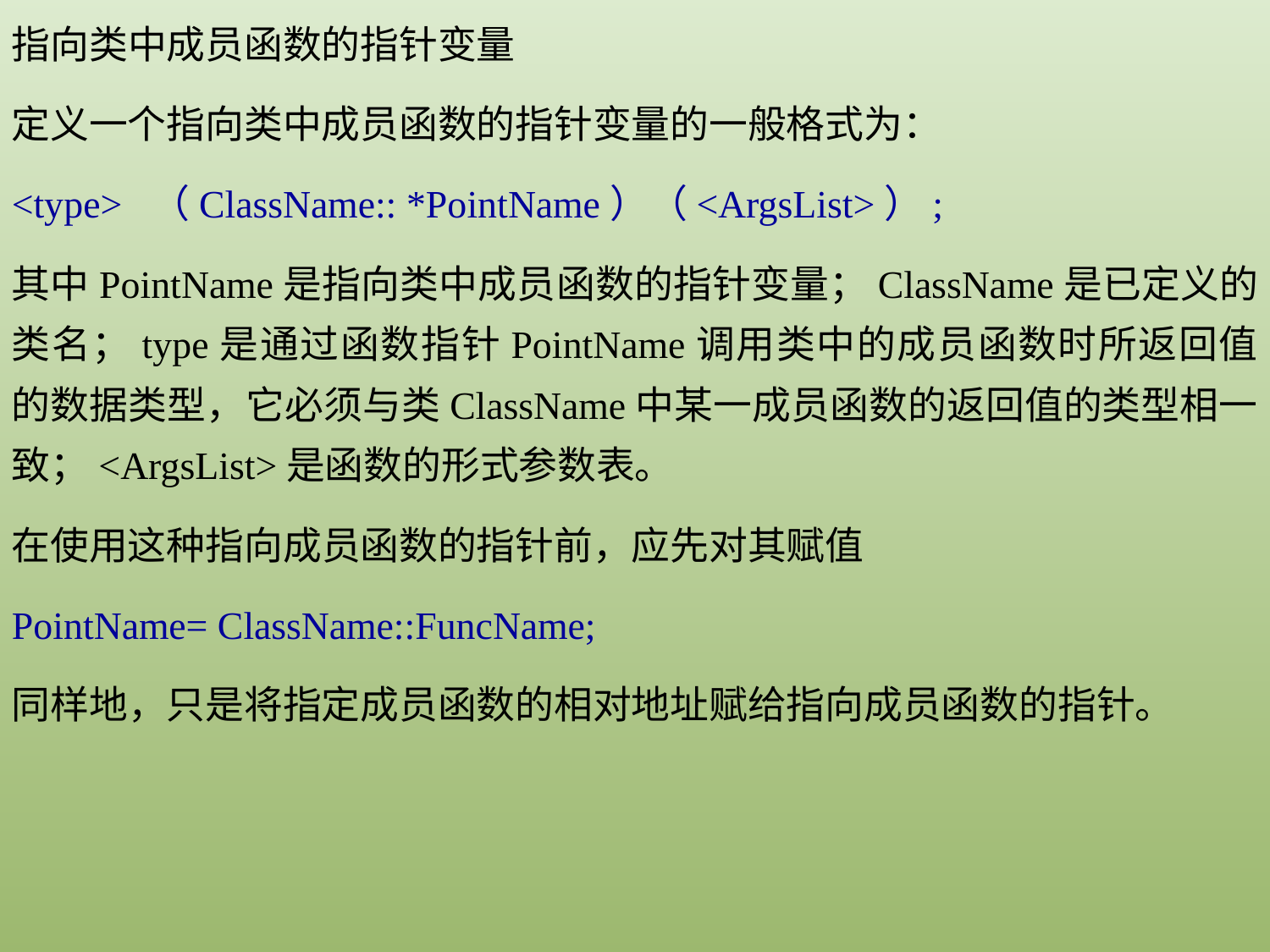

指向类中成员函数的指针变量
定义一个指向类中成员函数的指针变量的一般格式为：
<type>  （ClassName:: *PointName）（<ArgsList>）;
其中PointName是指向类中成员函数的指针变量；ClassName是已定义的类名；type是通过函数指针PointName调用类中的成员函数时所返回值的数据类型，它必须与类ClassName中某一成员函数的返回值的类型相一致；<ArgsList>是函数的形式参数表。
在使用这种指向成员函数的指针前，应先对其赋值
PointName= ClassName::FuncName;
同样地，只是将指定成员函数的相对地址赋给指向成员函数的指针。
832